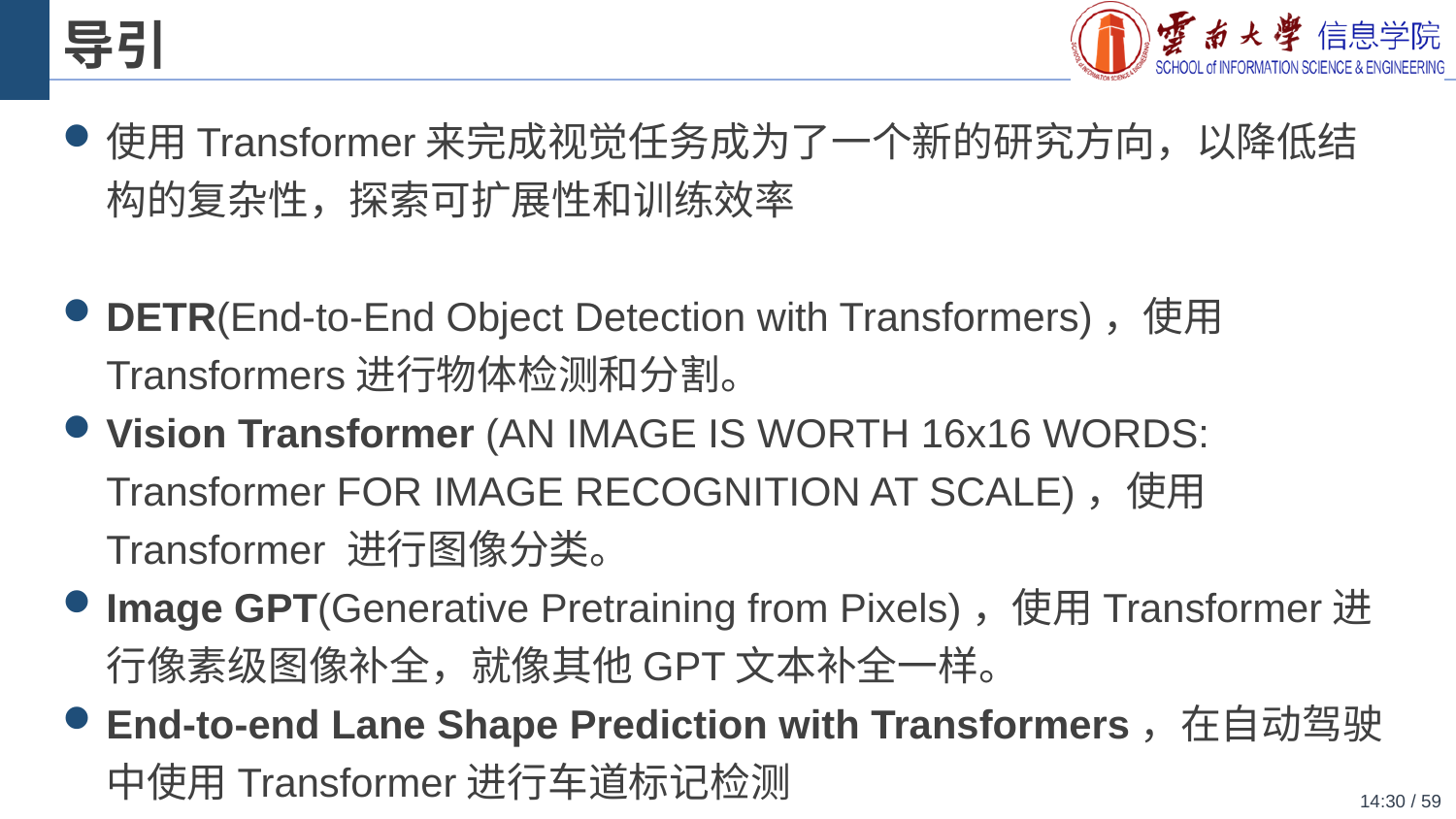

# 导引
使用Transformer来完成视觉任务成为了一个新的研究方向，以降低结构的复杂性，探索可扩展性和训练效率

DETR(End-to-End Object Detection with Transformers)，使用Transformers进行物体检测和分割。
Vision Transformer (AN IMAGE IS WORTH 16x16 WORDS: Transformer FOR IMAGE RECOGNITION AT SCALE)，使用Transformer 进行图像分类。
Image GPT(Generative Pretraining from Pixels)，使用Transformer进行像素级图像补全，就像其他GPT文本补全一样。
End-to-end Lane Shape Prediction with Transformers，在自动驾驶中使用Transformer进行车道标记检测